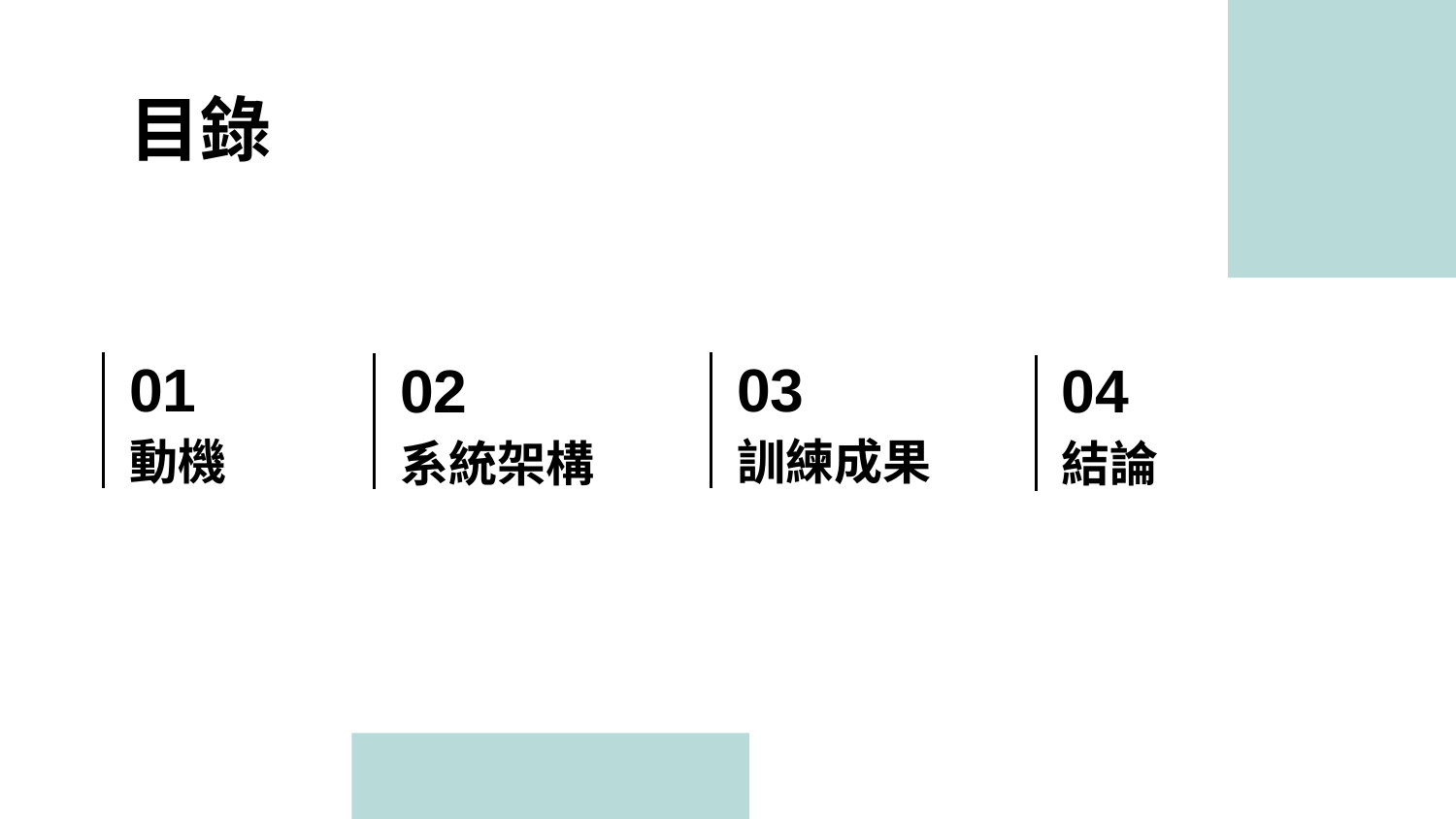

# 目錄
03
01
02
04
訓練成果
動機
系統架構
結論